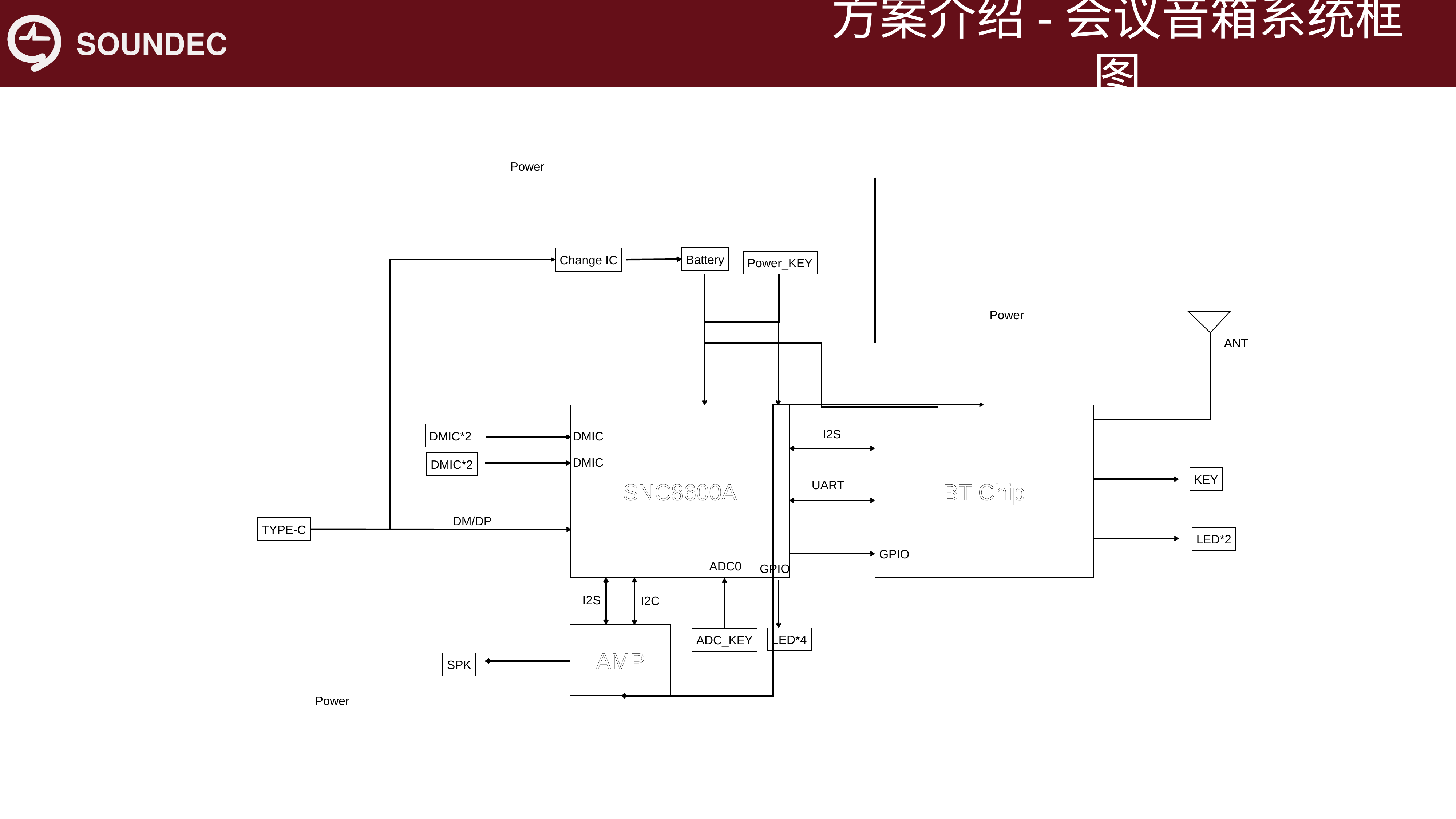

方案介绍-会议音箱系统框图
Power
Battery
Change IC
Power_KEY
Power

ANT
SNC8600A
BT Chip
I2S
DMIC*2
DMIC
DMIC
DMIC*2
KEY
UART
DM/DP
TYPE-C
LED*2
GPIO
ADC0
GPIO
I2S
I2C
AMP
LED*4
ADC_KEY
SPK
Power